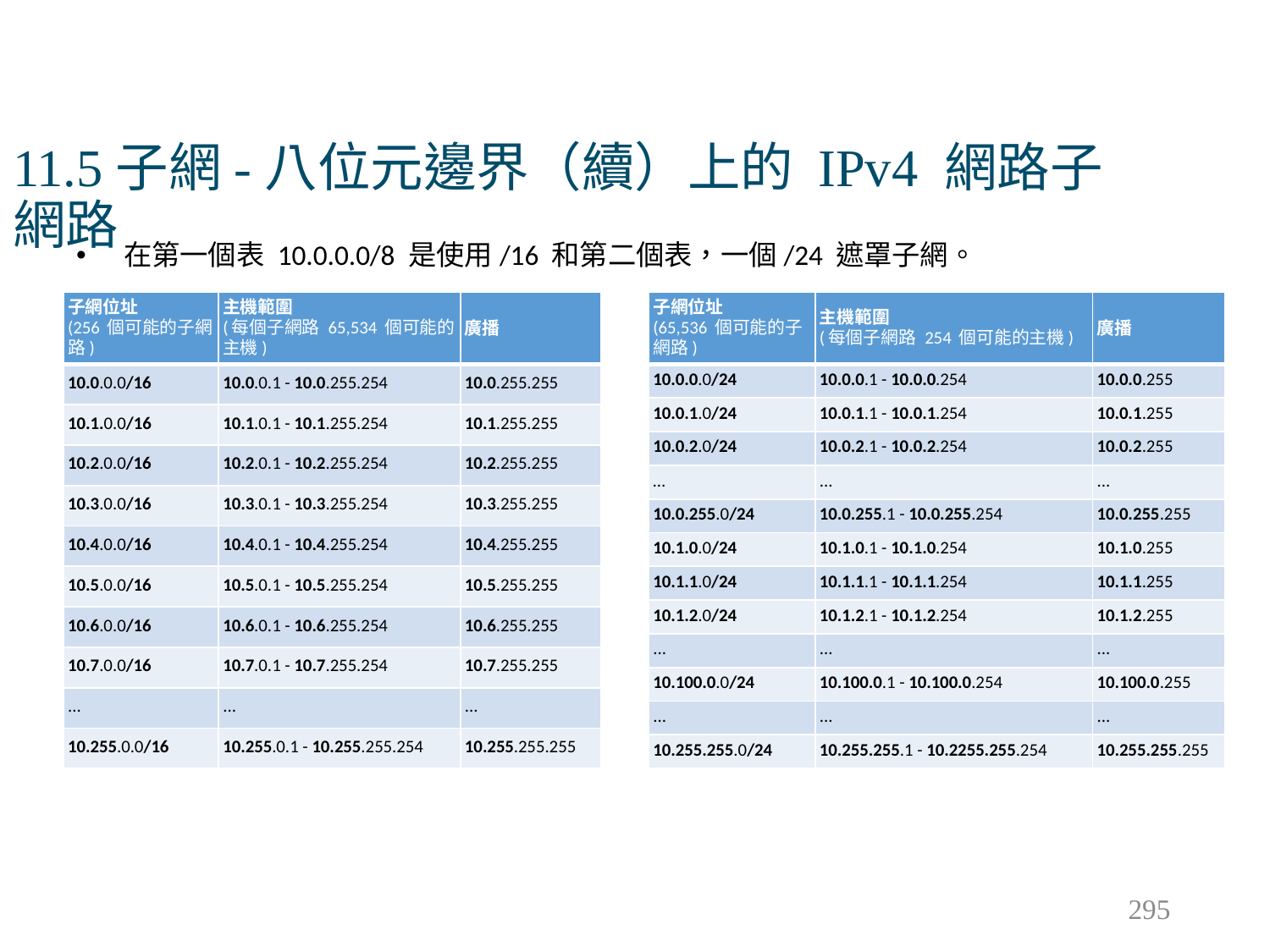

# 11.5子網-八位元邊界（續）上的 IPv4 網路子網路
在第一個表 10.0.0.0/8 是使用/16 和第二個表，一個/24 遮罩子網。
| 子網位址 (256 個可能的子網路) | 主機範圍 (每個子網路 65,534 個可能的主機) | 廣播 |
| --- | --- | --- |
| 10.0.0.0/16 | 10.0.0.1 - 10.0.255.254 | 10.0.255.255 |
| 10.1.0.0/16 | 10.1.0.1 - 10.1.255.254 | 10.1.255.255 |
| 10.2.0.0/16 | 10.2.0.1 - 10.2.255.254 | 10.2.255.255 |
| 10.3.0.0/16 | 10.3.0.1 - 10.3.255.254 | 10.3.255.255 |
| 10.4.0.0/16 | 10.4.0.1 - 10.4.255.254 | 10.4.255.255 |
| 10.5.0.0/16 | 10.5.0.1 - 10.5.255.254 | 10.5.255.255 |
| 10.6.0.0/16 | 10.6.0.1 - 10.6.255.254 | 10.6.255.255 |
| 10.7.0.0/16 | 10.7.0.1 - 10.7.255.254 | 10.7.255.255 |
| ... | ... | ... |
| 10.255.0.0/16 | 10.255.0.1 - 10.255.255.254 | 10.255.255.255 |
| 子網位址 (65,536 個可能的子網路) | 主機範圍 (每個子網路 254 個可能的主機) | 廣播 |
| --- | --- | --- |
| 10.0.0.0/24 | 10.0.0.1 - 10.0.0.254 | 10.0.0.255 |
| 10.0.1.0/24 | 10.0.1.1 - 10.0.1.254 | 10.0.1.255 |
| 10.0.2.0/24 | 10.0.2.1 - 10.0.2.254 | 10.0.2.255 |
| … | ... | ... |
| 10.0.255.0/24 | 10.0.255.1 - 10.0.255.254 | 10.0.255.255 |
| 10.1.0.0/24 | 10.1.0.1 - 10.1.0.254 | 10.1.0.255 |
| 10.1.1.0/24 | 10.1.1.1 - 10.1.1.254 | 10.1.1.255 |
| 10.1.2.0/24 | 10.1.2.1 - 10.1.2.254 | 10.1.2.255 |
| ... | ... | ... |
| 10.100.0.0/24 | 10.100.0.1 - 10.100.0.254 | 10.100.0.255 |
| ... | ... | ... |
| 10.255.255.0/24 | 10.255.255.1 - 10.2255.255.254 | 10.255.255.255 |
295